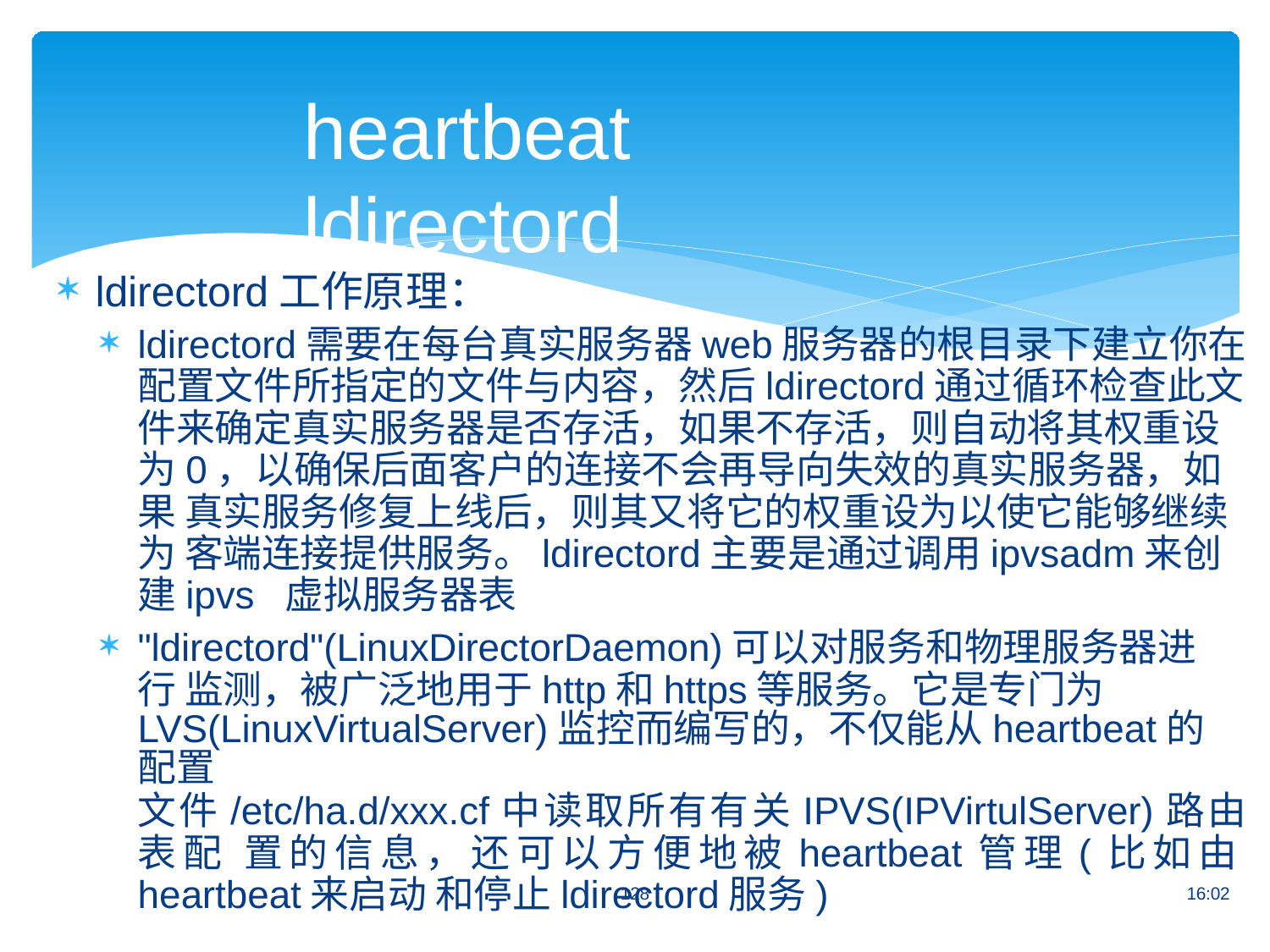

# heartbeat ldirectord

ldirectord工作原理：
ldirectord需要在每台真实服务器web服务器的根目录下建立你在 配置文件所指定的文件与内容，然后ldirectord通过循环检查此文 件来确定真实服务器是否存活，如果不存活，则自动将其权重设 为0，以确保后面客户的连接不会再导向失效的真实服务器，如果 真实服务修复上线后，则其又将它的权重设为以使它能够继续为 客端连接提供服务。ldirectord主要是通过调用ipvsadm来创建ipvs  虚拟服务器表
"ldirectord"(LinuxDirectorDaemon)可以对服务和物理服务器进行 监测，被广泛地用于http和https等服务。它是专门为
LVS(LinuxVirtualServer)监控而编写的，不仅能从heartbeat的配置
文件/etc/ha.d/xxx.cf中读取所有有关IPVS(IPVirtulServer)路由表配 置的信息，还可以方便地被heartbeat管理(比如由heartbeat来启动 和停止ldirectord服务)
128
16:02